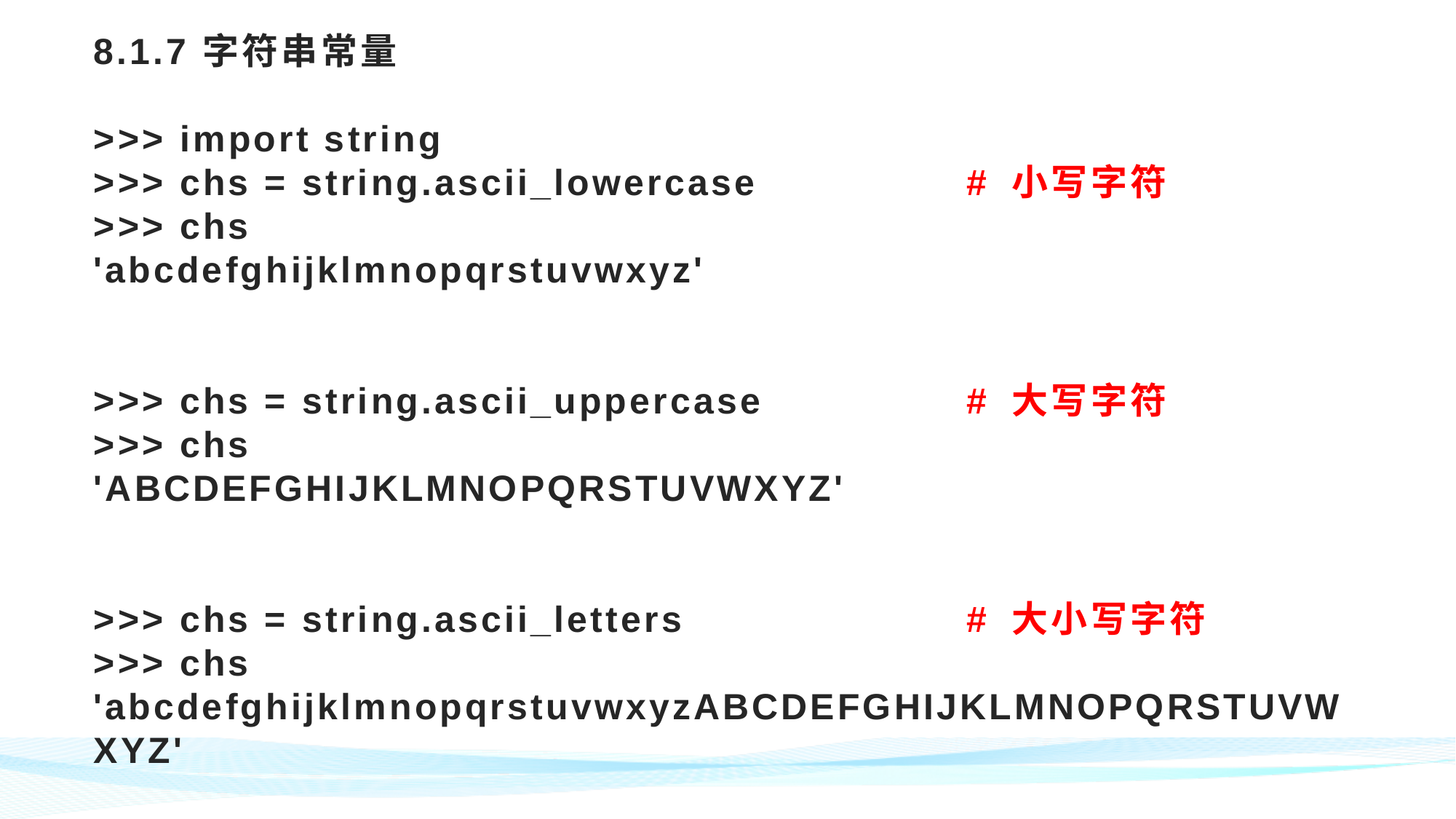

# 8.1.7	字符串常量 >>> import string >>> chs = string.ascii_lowercase		# 小写字符 >>> chs 'abcdefghijklmnopqrstuvwxyz' >>> chs = string.ascii_uppercase  		# 大写字符 >>> chs 'ABCDEFGHIJKLMNOPQRSTUVWXYZ' >>> chs = string.ascii_letters			# 大小写字符 >>> chs 'abcdefghijklmnopqrstuvwxyzABCDEFGHIJKLMNOPQRSTUVWXYZ'